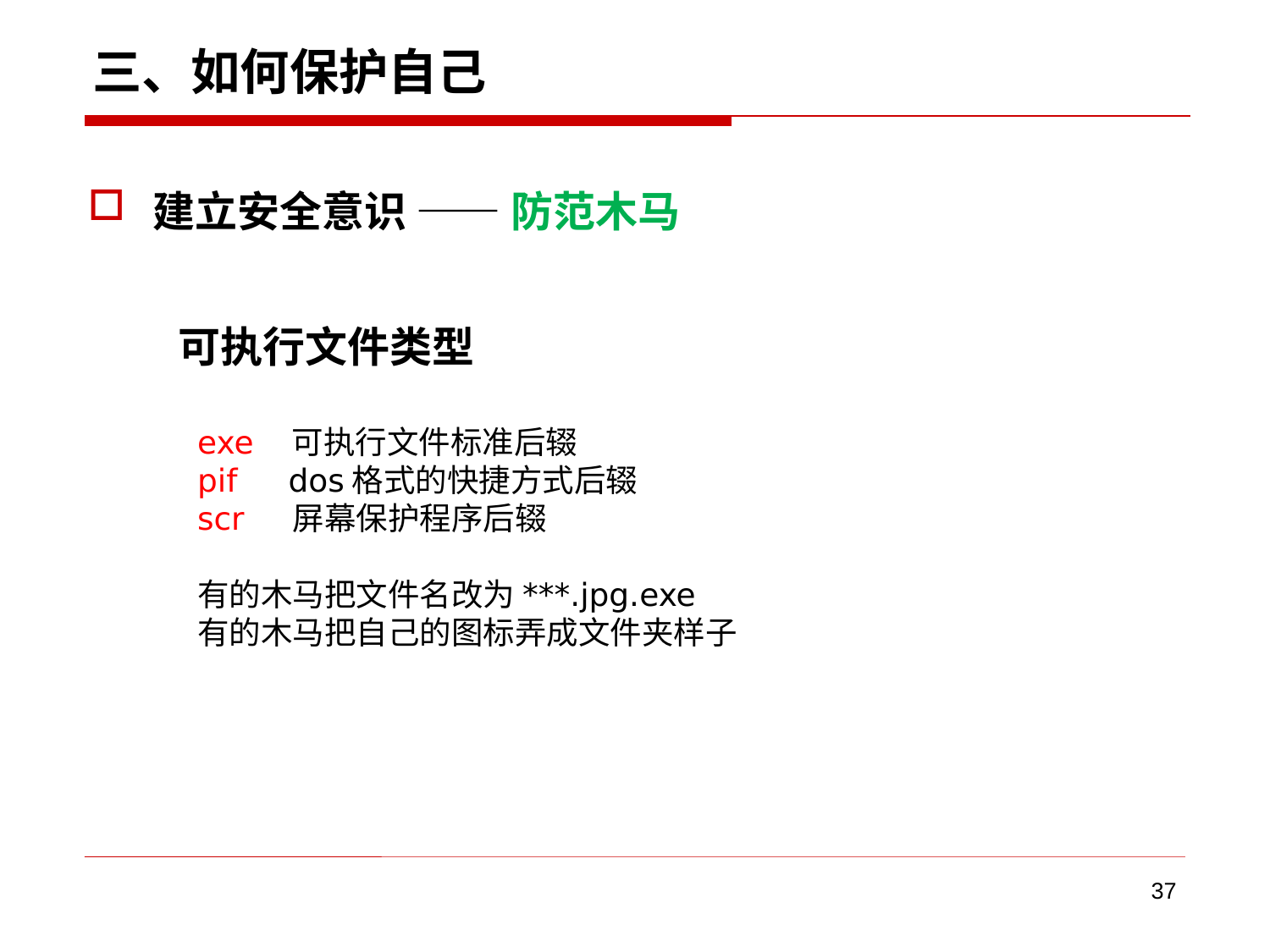

# 三、如何保护自己
建立安全意识 —— 防范木马
可执行文件类型
exe   可执行文件标准后辍
pif     dos格式的快捷方式后辍
scr    屏幕保护程序后辍

有的木马把文件名改为***.jpg.exe
有的木马把自己的图标弄成文件夹样子